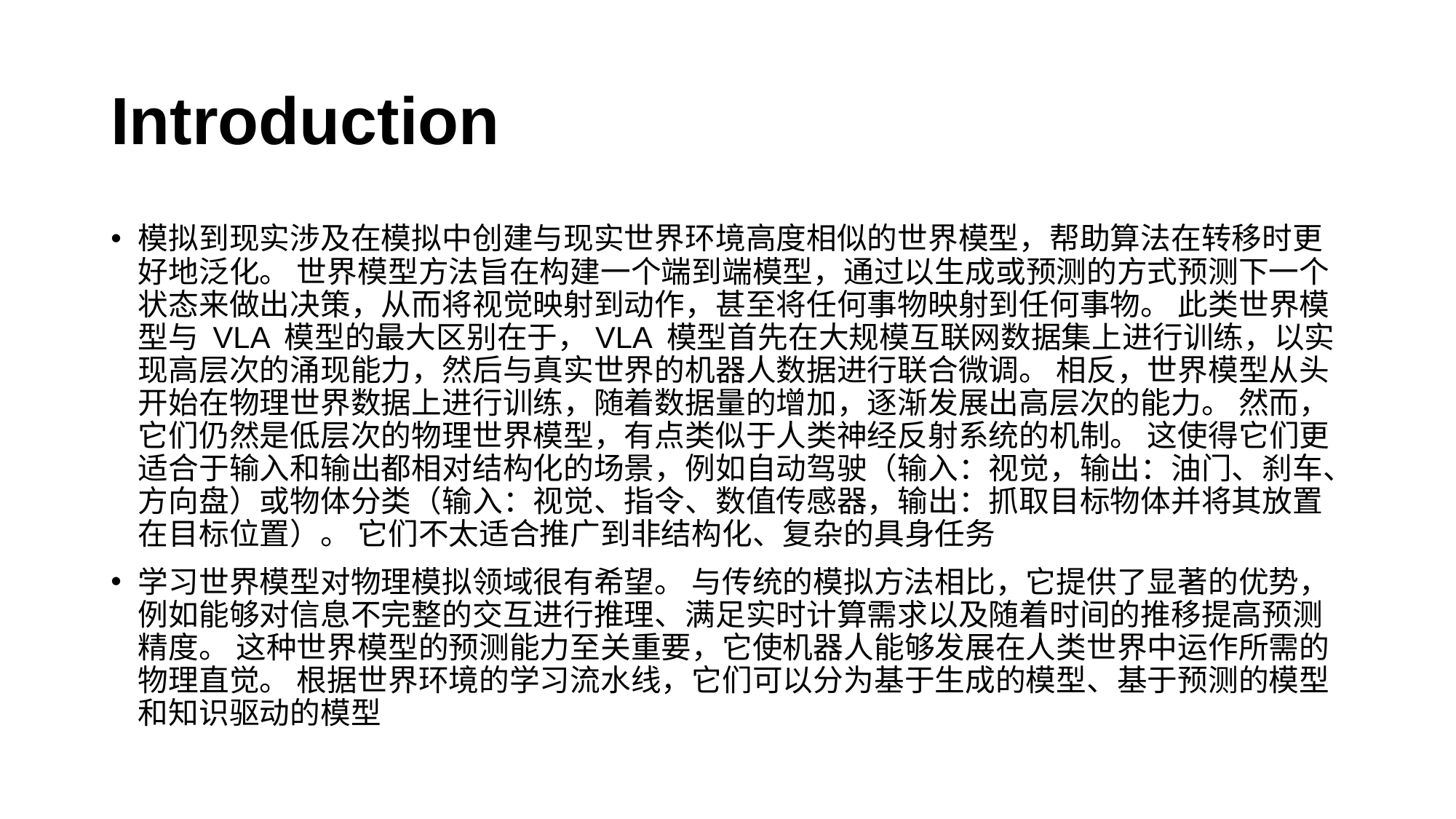

# Introduction
模拟到现实涉及在模拟中创建与现实世界环境高度相似的世界模型，帮助算法在转移时更好地泛化。 世界模型方法旨在构建一个端到端模型，通过以生成或预测的方式预测下一个状态来做出决策，从而将视觉映射到动作，甚至将任何事物映射到任何事物。 此类世界模型与 VLA 模型的最大区别在于，VLA 模型首先在大规模互联网数据集上进行训练，以实现高层次的涌现能力，然后与真实世界的机器人数据进行联合微调。 相反，世界模型从头开始在物理世界数据上进行训练，随着数据量的增加，逐渐发展出高层次的能力。 然而，它们仍然是低层次的物理世界模型，有点类似于人类神经反射系统的机制。 这使得它们更适合于输入和输出都相对结构化的场景，例如自动驾驶（输入：视觉，输出：油门、刹车、方向盘）或物体分类（输入：视觉、指令、数值传感器，输出：抓取目标物体并将其放置在目标位置）。 它们不太适合推广到非结构化、复杂的具身任务
学习世界模型对物理模拟领域很有希望。 与传统的模拟方法相比，它提供了显著的优势，例如能够对信息不完整的交互进行推理、满足实时计算需求以及随着时间的推移提高预测精度。 这种世界模型的预测能力至关重要，它使机器人能够发展在人类世界中运作所需的物理直觉。 根据世界环境的学习流水线，它们可以分为基于生成的模型、基于预测的模型和知识驱动的模型